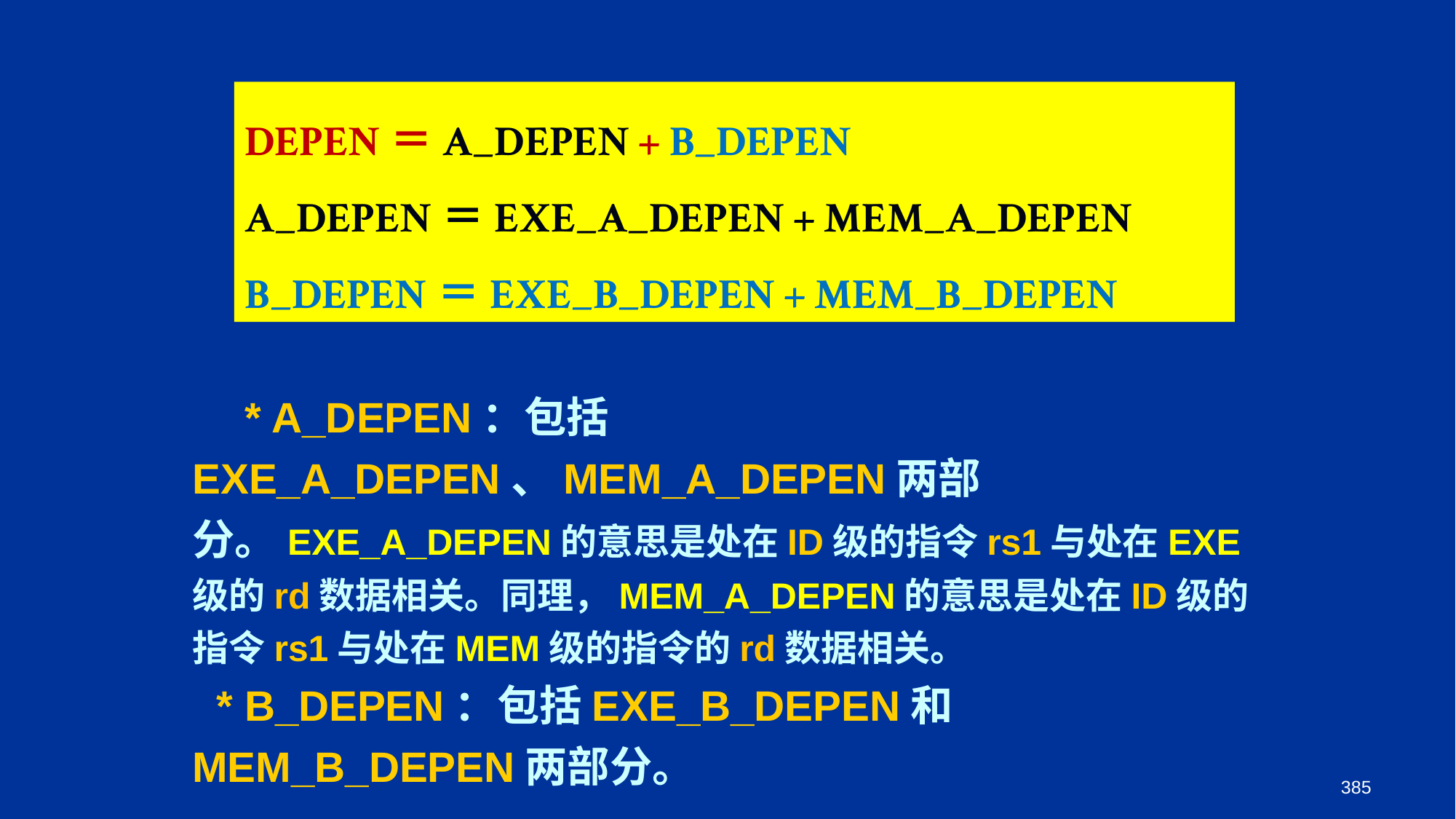

DEPEN＝A_DEPEN + B_DEPEN
A_DEPEN＝EXE_A_DEPEN + MEM_A_DEPEN
B_DEPEN＝EXE_B_DEPEN + MEM_B_DEPEN

　* A_DEPEN：包括EXE_A_DEPEN、MEM_A_DEPEN两部分。EXE_A_DEPEN的意思是处在ID级的指令rs1与处在EXE级的rd数据相关。同理，MEM_A_DEPEN的意思是处在ID级的指令rs1与处在MEM级的指令的rd数据相关。
  * B_DEPEN：包括EXE_B_DEPEN和MEM_B_DEPEN两部分。
385